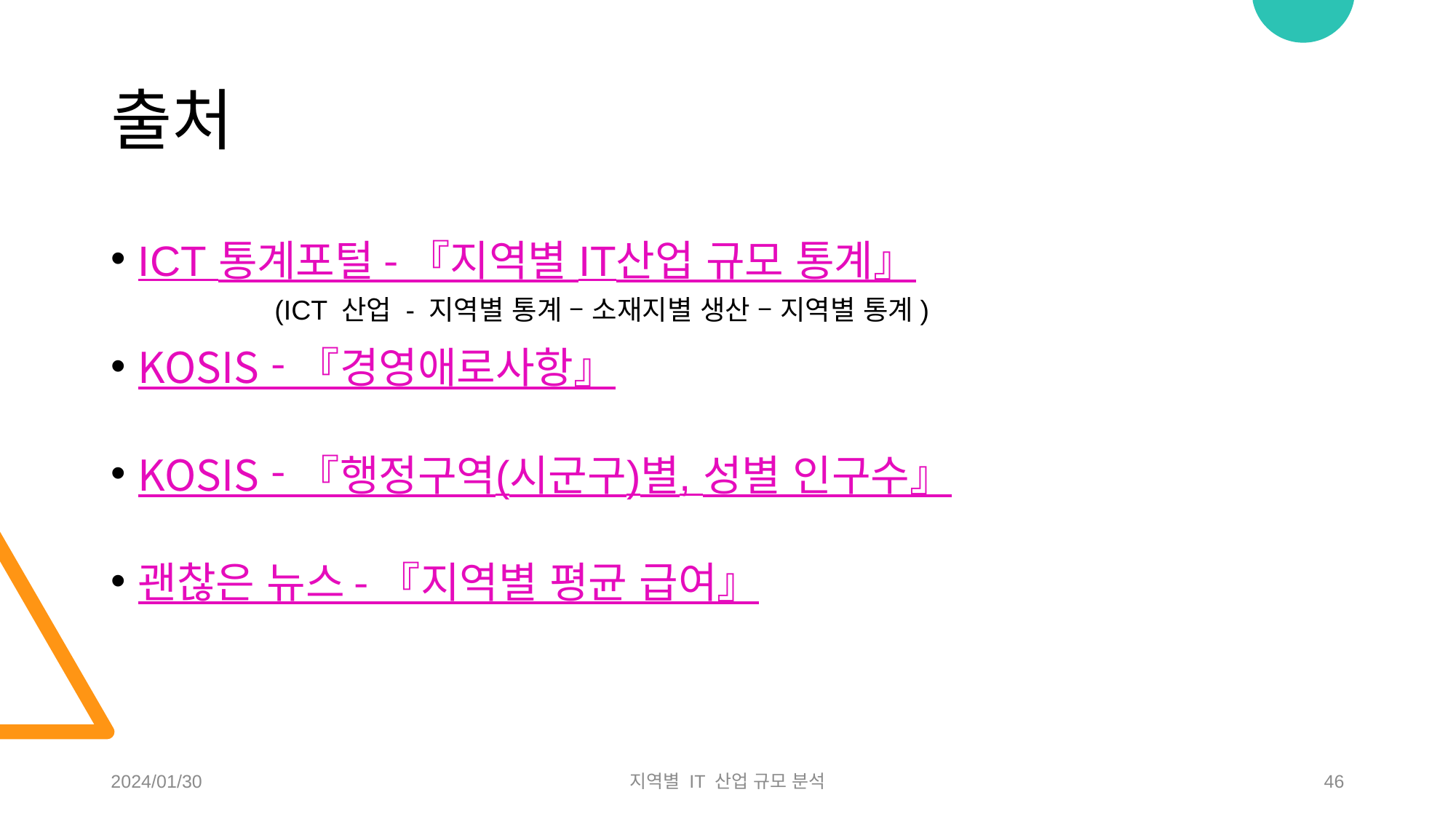

# 출처
ICT 통계포털 - 『지역별 IT산업 규모 통계』
(ICT 산업 - 지역별 통계 – 소재지별 생산 – 지역별 통계)
KOSIS - 『경영애로사항』

KOSIS - 『행정구역(시군구)별, 성별 인구수』

괜찮은 뉴스 - 『지역별 평균 급여』

2024/01/30
지역별 IT 산업 규모 분석
46